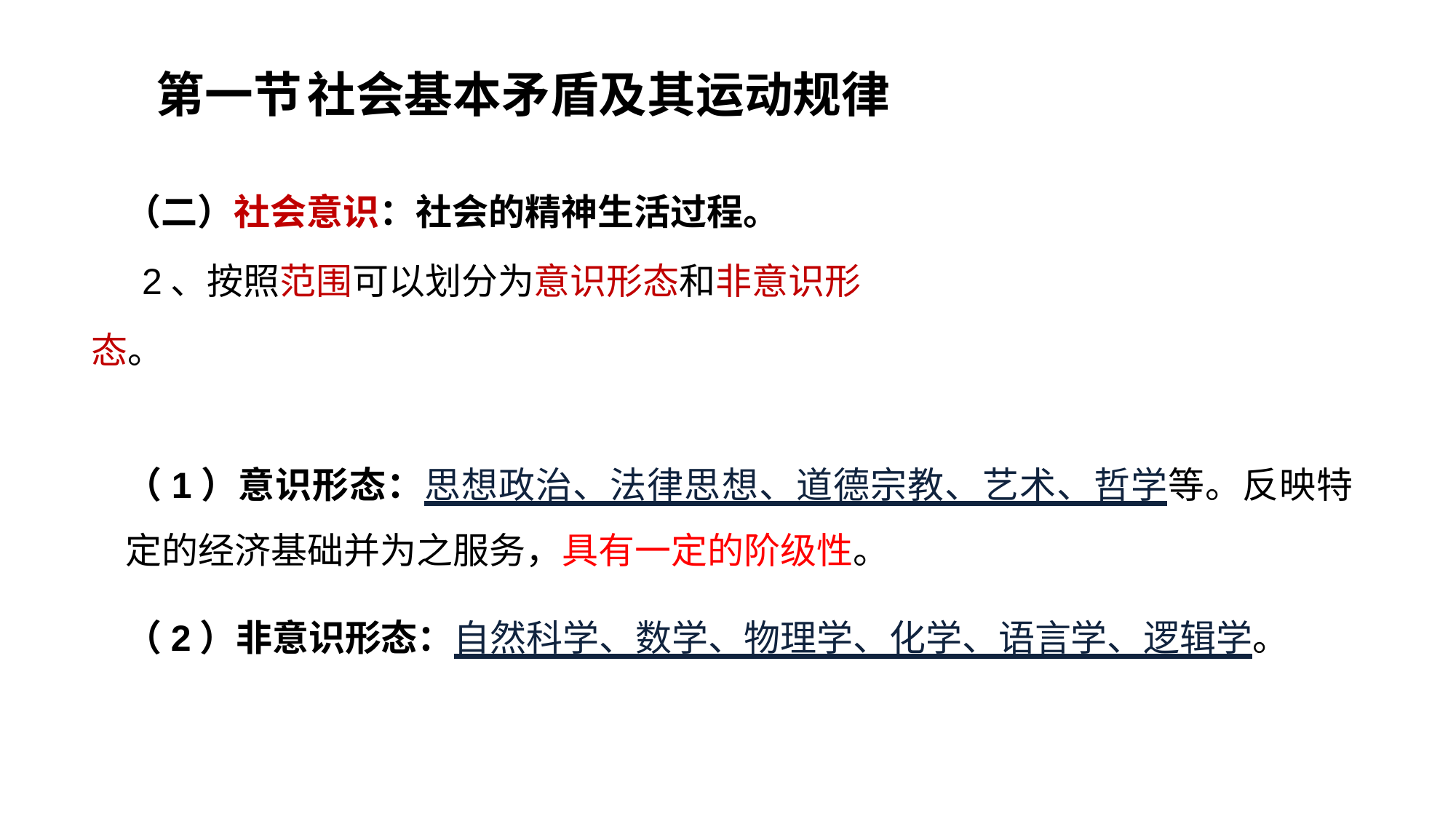

第一节	社会基本矛盾及其运动规律
   （二）社会意识：社会的精神生活过程。
     2、按照范围可以划分为意识形态和非意识形态。

（1）意识形态：思想政治、法律思想、道德宗教、艺术、哲学等。反映特定的经济基础并为之服务，具有一定的阶级性。

（2）非意识形态：自然科学、数学、物理学、化学、语言学、逻辑学。